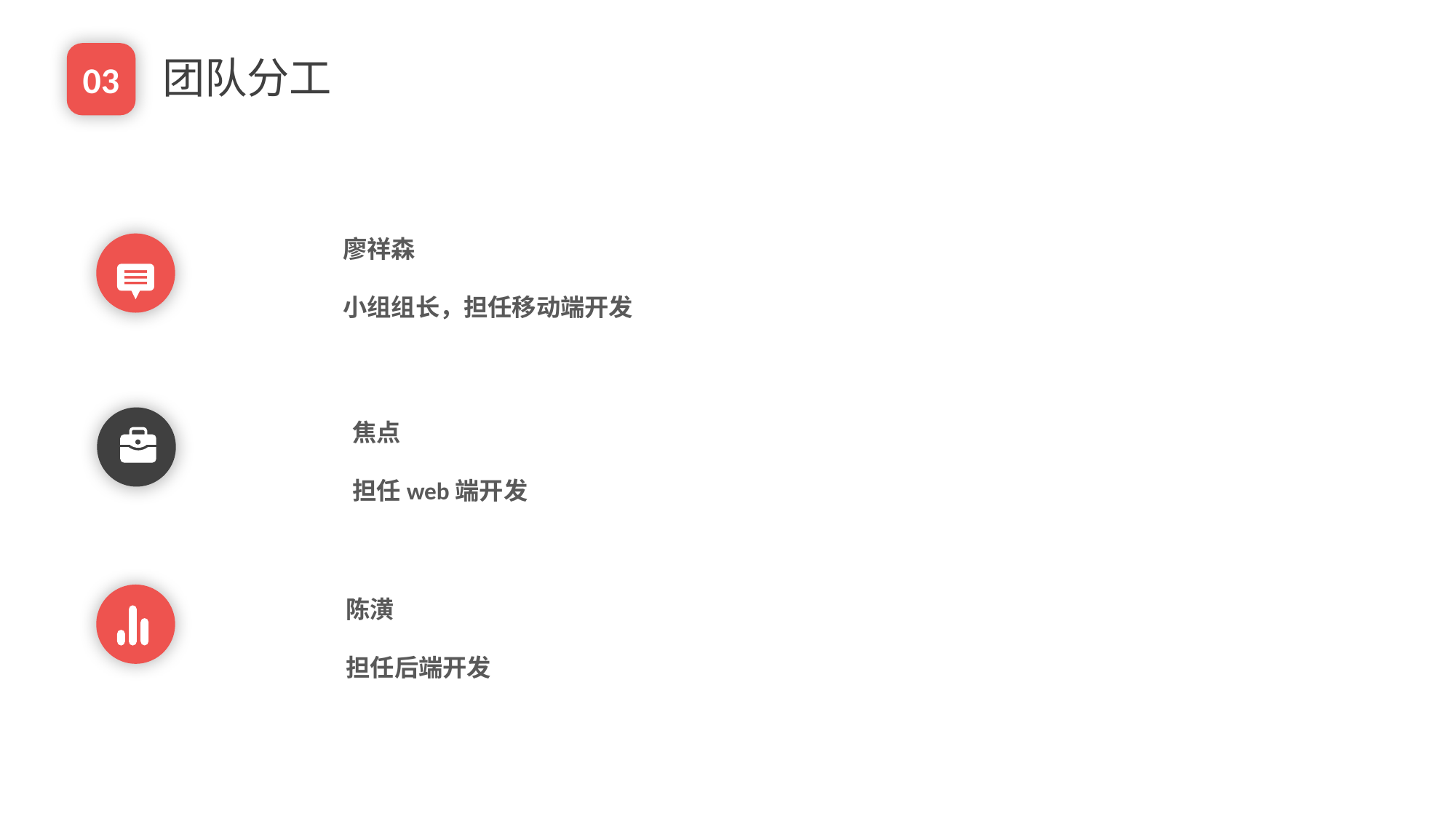

团队分工
03
廖祥森
小组组长，担任移动端开发
01
e7d195523061f1c0205959036996ad55c215b892a7aac5c0B9ADEF7896FB48F2EF97163A2DE1401E1875DEDC438B7864AD24CA23553DBBBD975DAF4CAD4A2592689FFB6CEE59FFA55B2702D0E5EE29CDFC0DD98BC7D6A39AC4E055256EE11BBEDCDB7C9722D66262996B68DE860BD3C77EBCAECB599909EC0E07B61811075331ABCDE6990254B8C8

  焦点
  担任web端开发

03
陈潢
担任后端开发

04